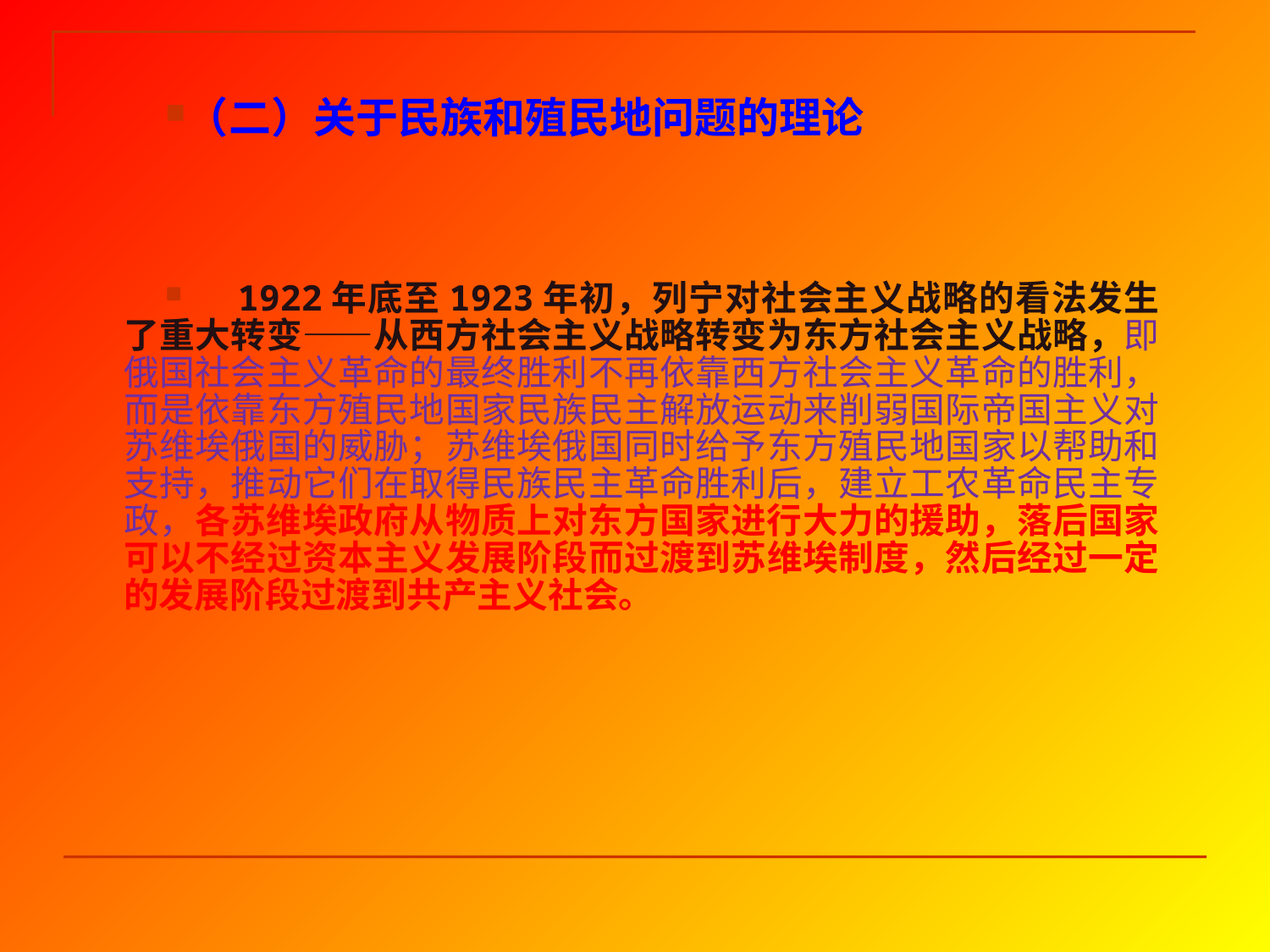

（二）关于民族和殖民地问题的理论

   1922年底至1923年初，列宁对社会主义战略的看法发生了重大转变——从西方社会主义战略转变为东方社会主义战略，即俄国社会主义革命的最终胜利不再依靠西方社会主义革命的胜利，而是依靠东方殖民地国家民族民主解放运动来削弱国际帝国主义对苏维埃俄国的威胁；苏维埃俄国同时给予东方殖民地国家以帮助和支持，推动它们在取得民族民主革命胜利后，建立工农革命民主专政，各苏维埃政府从物质上对东方国家进行大力的援助，落后国家可以不经过资本主义发展阶段而过渡到苏维埃制度，然后经过一定的发展阶段过渡到共产主义社会。